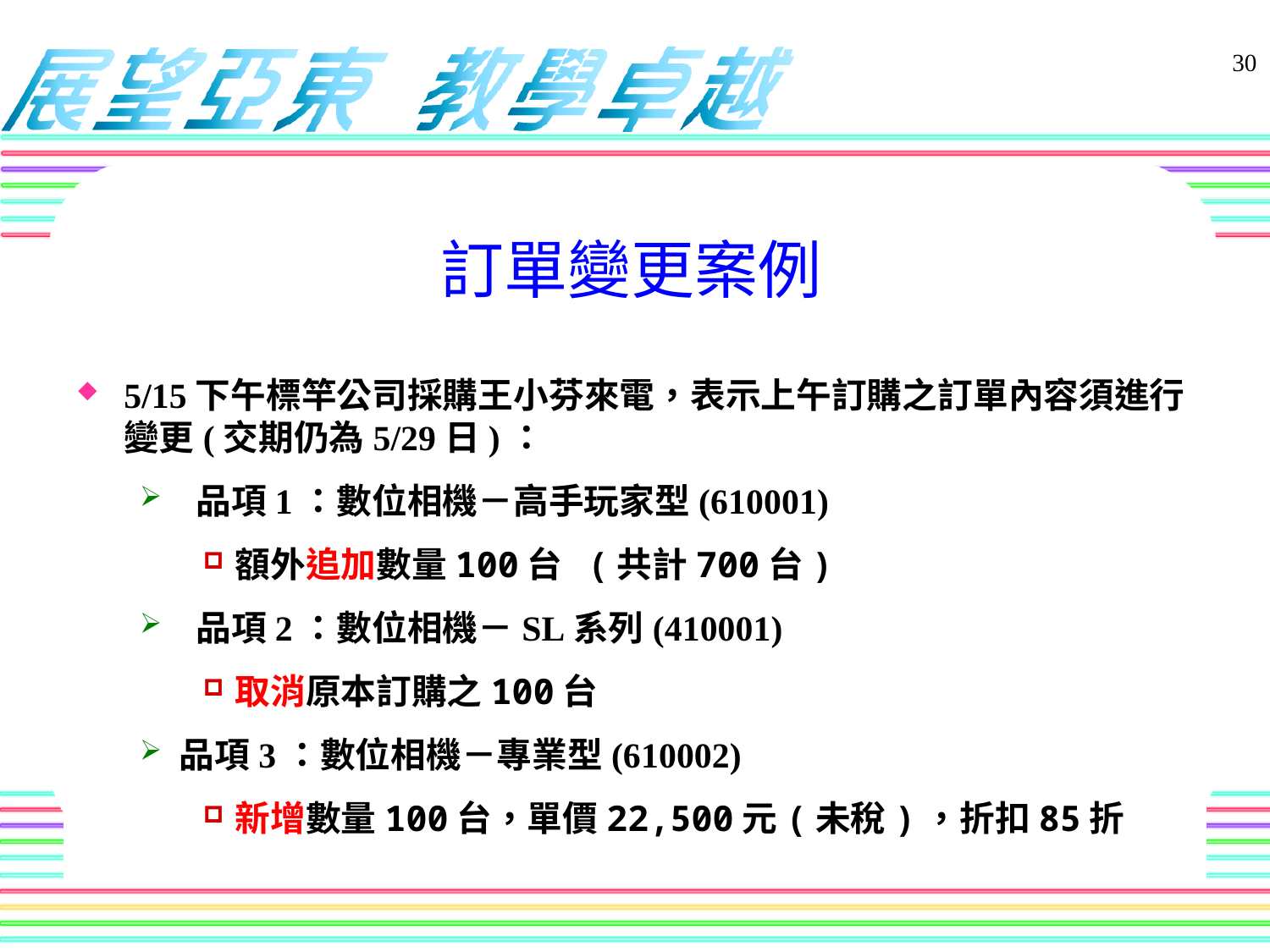

30
# 訂單變更案例
5/15下午標竿公司採購王小芬來電，表示上午訂購之訂單內容須進行變更(交期仍為5/29日)：
 品項1：數位相機－高手玩家型(610001)
額外追加數量100台  (共計700台)
 品項2：數位相機－SL系列(410001)
取消原本訂購之100台
品項3：數位相機－專業型(610002)
新增數量100台，單價22,500元(未稅)，折扣85折